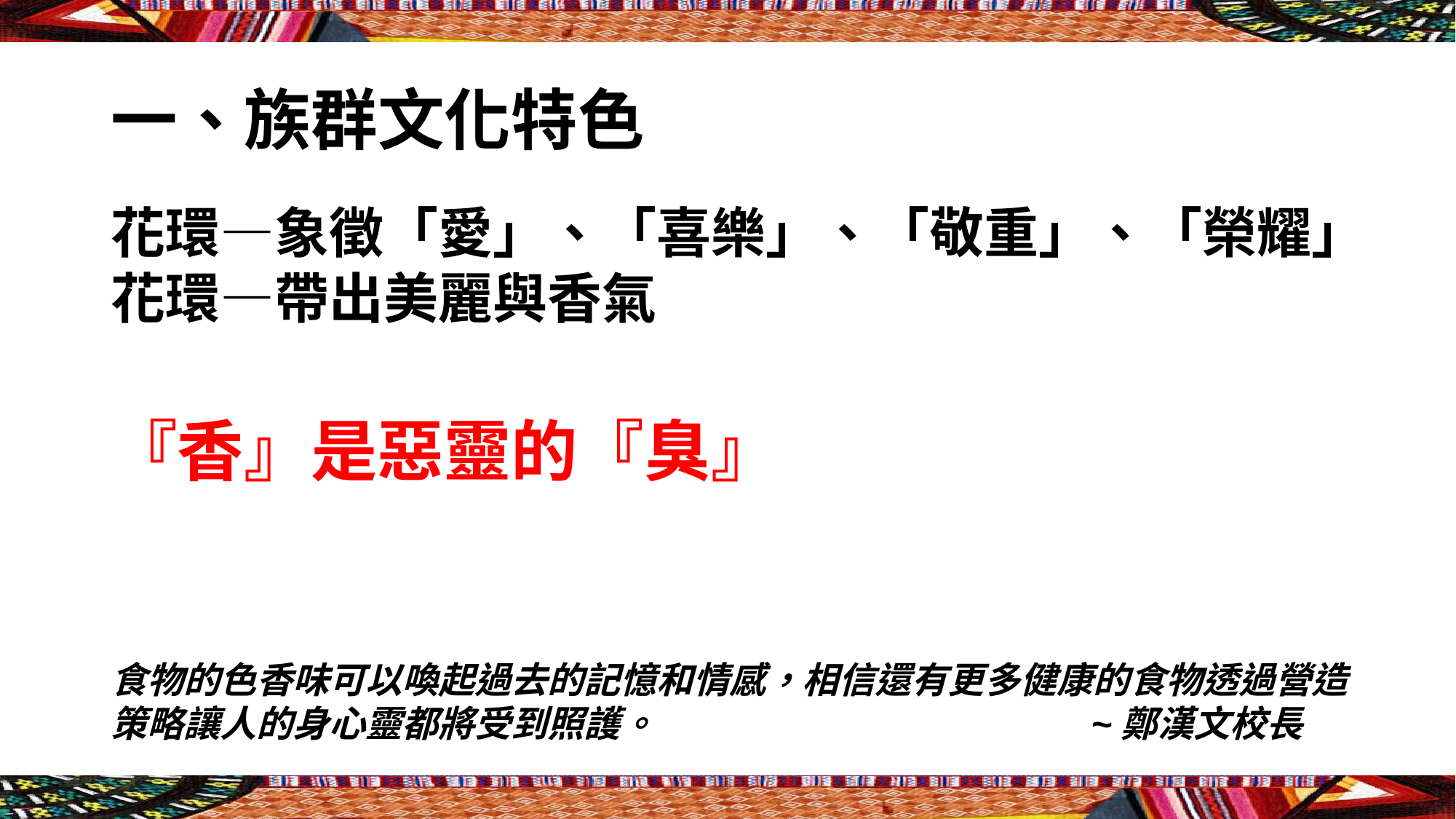

# 一、族群文化特色
花環—象徵「愛」、「喜樂」、「敬重」、「榮耀」
花環—帶出美麗與香氣

『香』是惡靈的『臭』

食物的色香味可以喚起過去的記憶和情感，相信還有更多健康的食物透過營造策略讓人的身心靈都將受到照護。                                                    ~鄭漢文校長